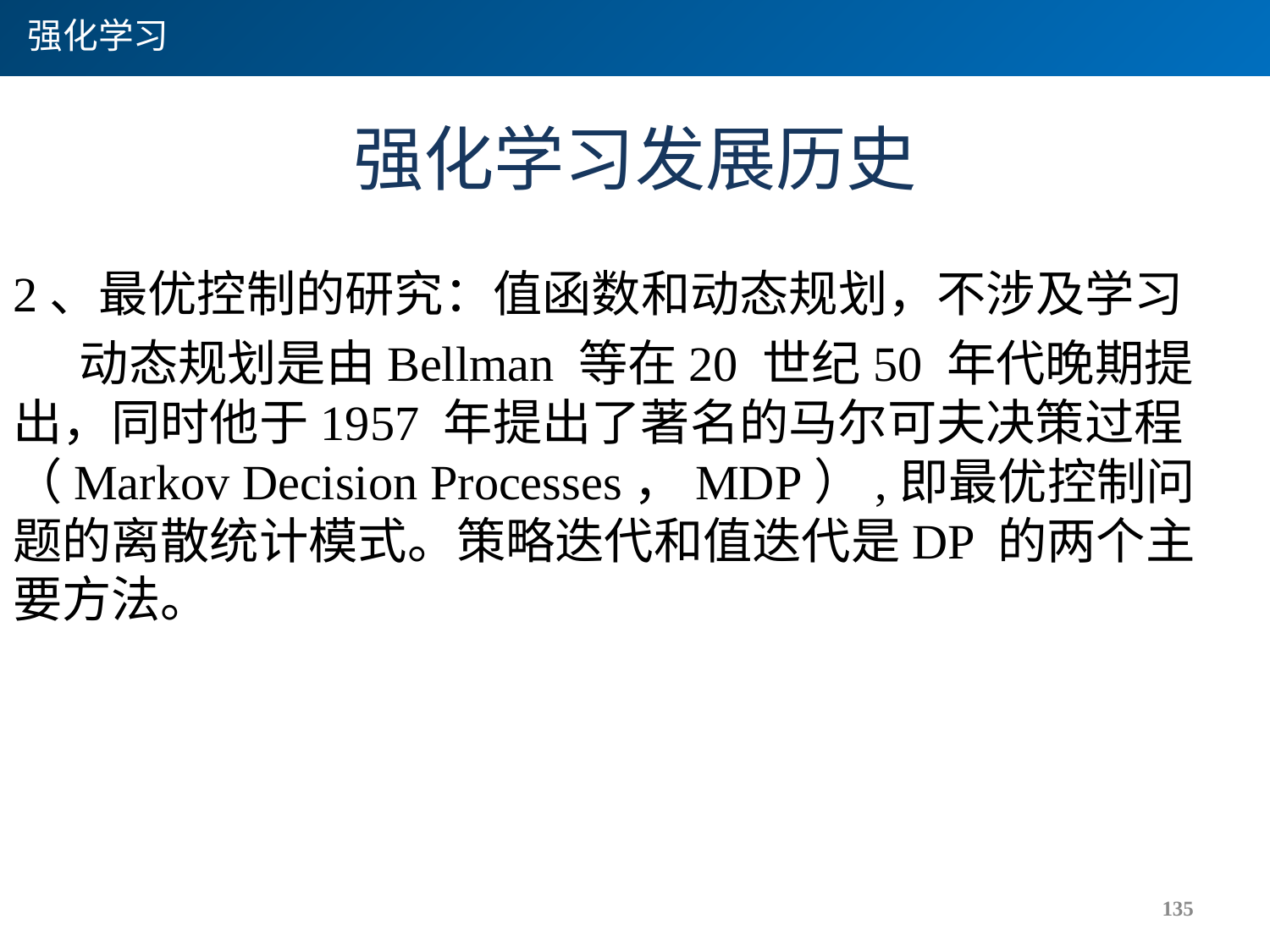

强化学习

# 强化学习发展历史
2、最优控制的研究：值函数和动态规划，不涉及学习
     动态规划是由Bellman 等在20 世纪50 年代晚期提出，同时他于1957 年提出了著名的马尔可夫决策过程（Markov Decision Processes，MDP）,即最优控制问题的离散统计模式。策略迭代和值迭代是DP 的两个主要方法。
135